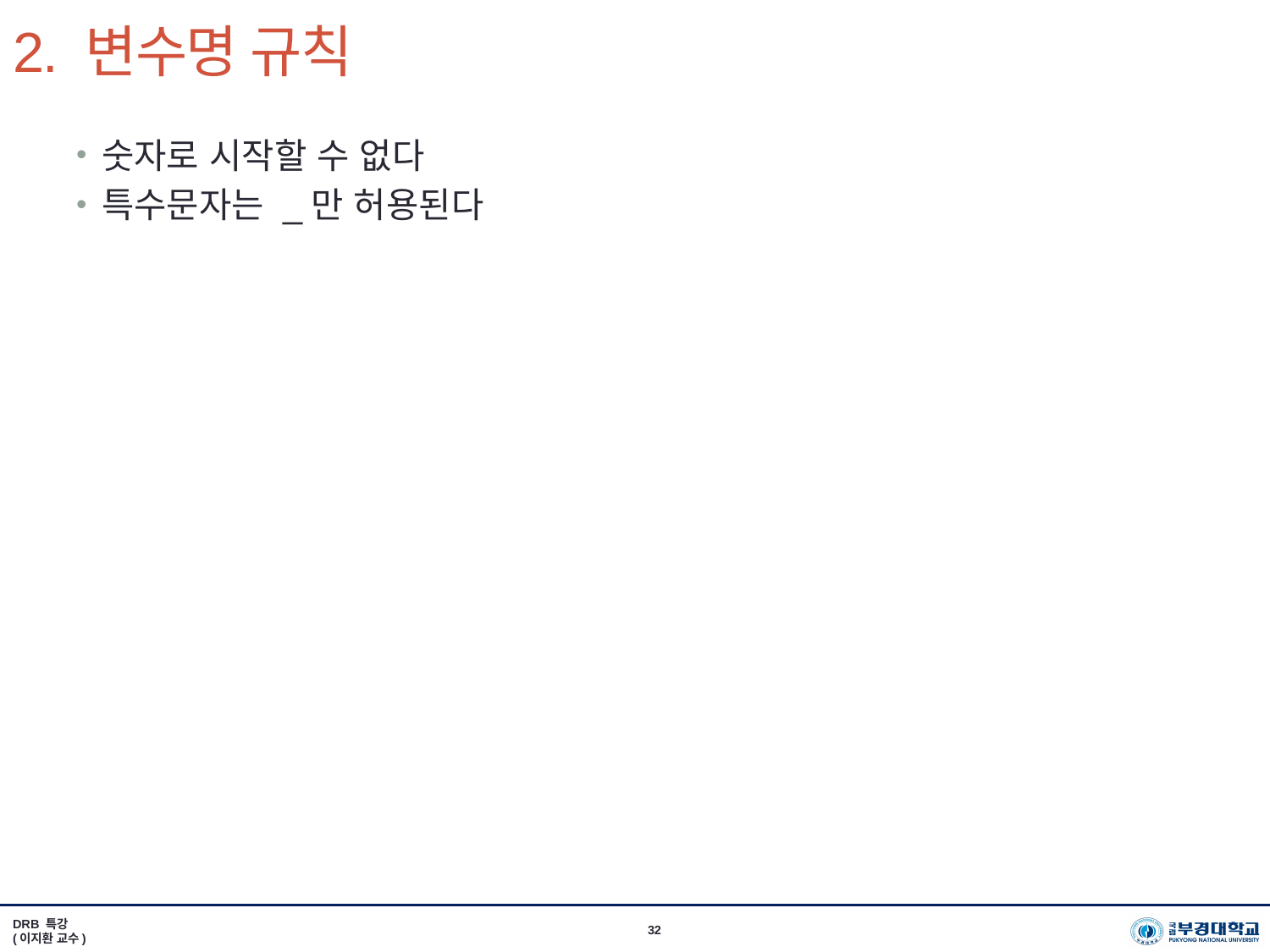

# 2. 변수명 규칙
숫자로 시작할 수 없다
특수문자는 _만 허용된다

DRB 특강
(이지환 교수)